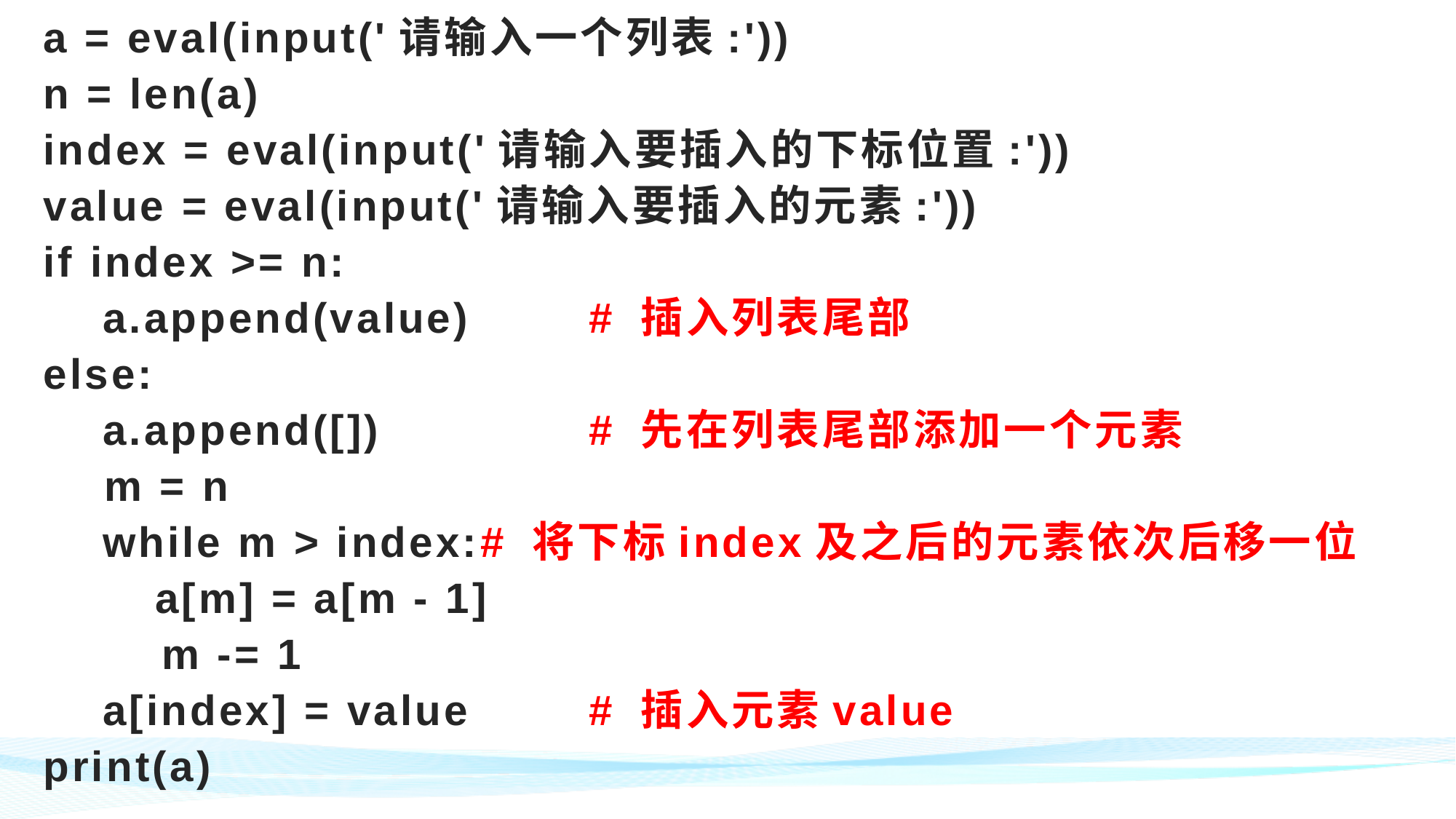

# a = eval(input('请输入一个列表:')) n = len(a) index = eval(input('请输入要插入的下标位置:')) value = eval(input('请输入要插入的元素:')) if index >= n: a.append(value)		# 插入列表尾部 else: a.append([])		# 先在列表尾部添加一个元素 m = n while m > index:# 将下标index及之后的元素依次后移一位 a[m] = a[m - 1] m -= 1 a[index] = value		# 插入元素value print(a)
69